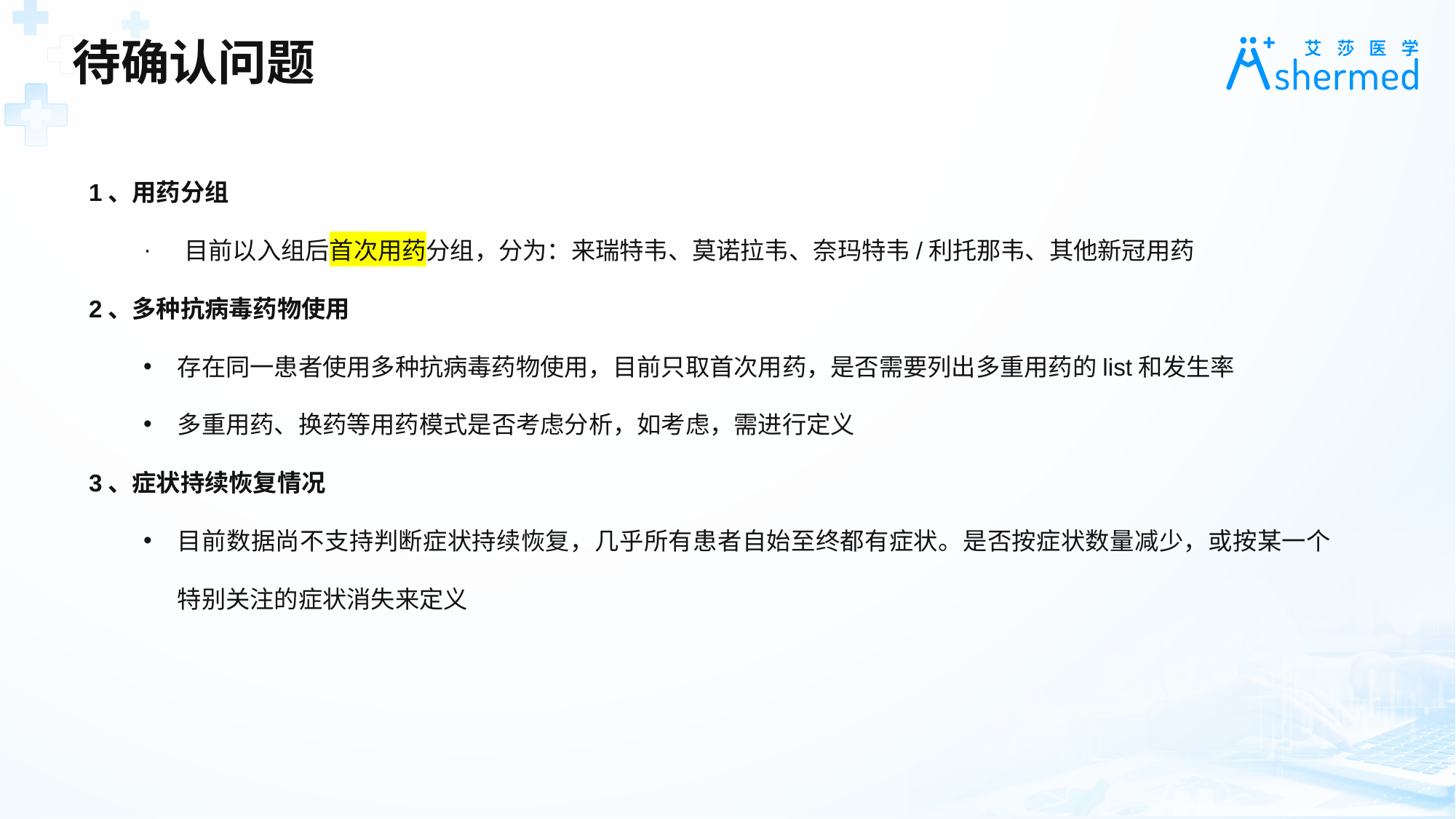

待确认问题
1、用药分组
目前以入组后首次用药分组，分为：来瑞特韦、莫诺拉韦、奈玛特韦/利托那韦、其他新冠用药
2、多种抗病毒药物使用
存在同一患者使用多种抗病毒药物使用，目前只取首次用药，是否需要列出多重用药的list和发生率
多重用药、换药等用药模式是否考虑分析，如考虑，需进行定义
3、症状持续恢复情况
目前数据尚不支持判断症状持续恢复，几乎所有患者自始至终都有症状。是否按症状数量减少，或按某一个特别关注的症状消失来定义